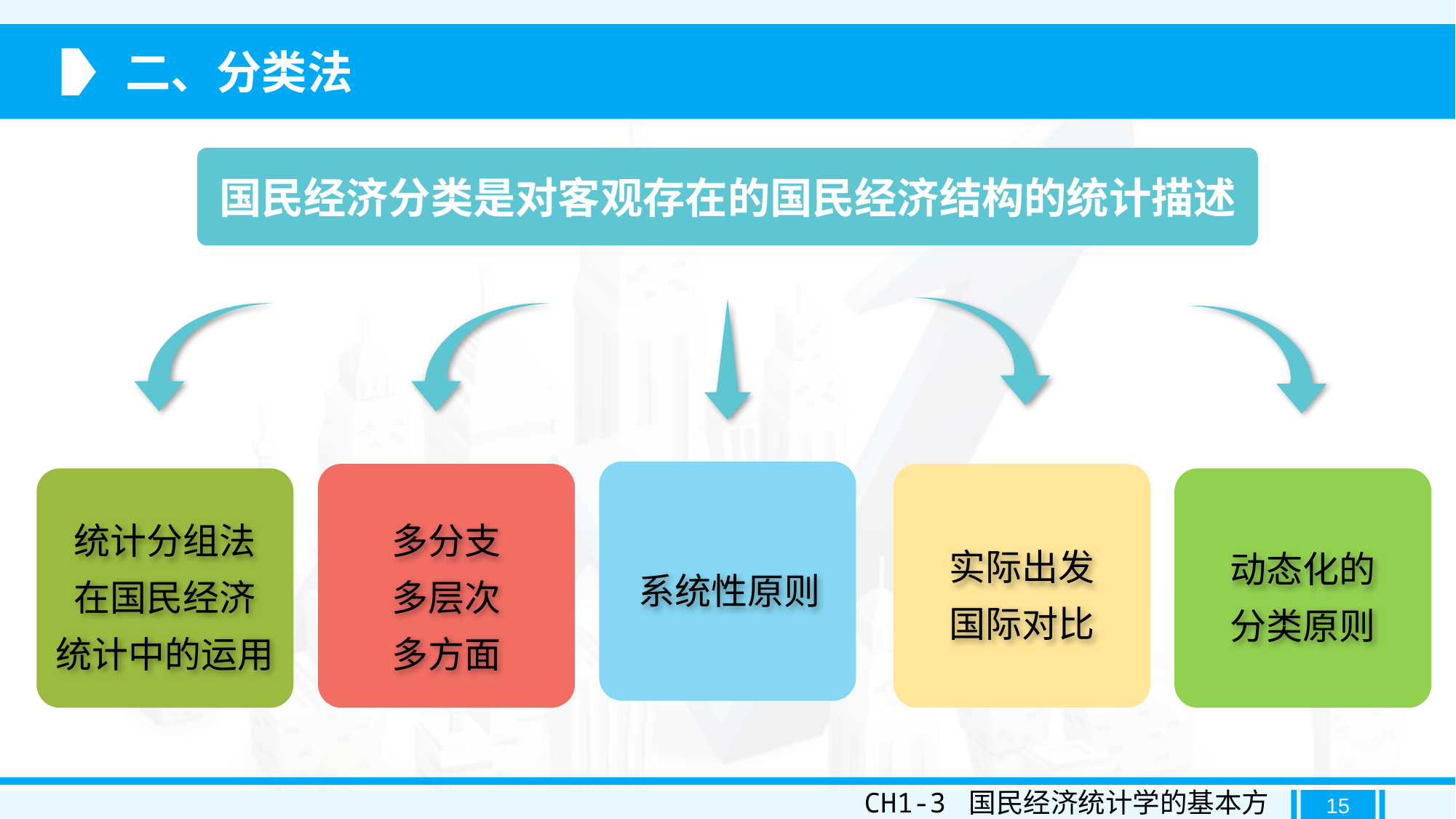

二、分类法

国民经济分类是对客观存在的国民经济结构的统计描述

系统性原则

多分支
多层次
多方面

实际出发
国际对比

统计分组法
在国民经济
统计中的运用

动态化的
分类原则
CH1-3 国民经济统计学的基本方法
15